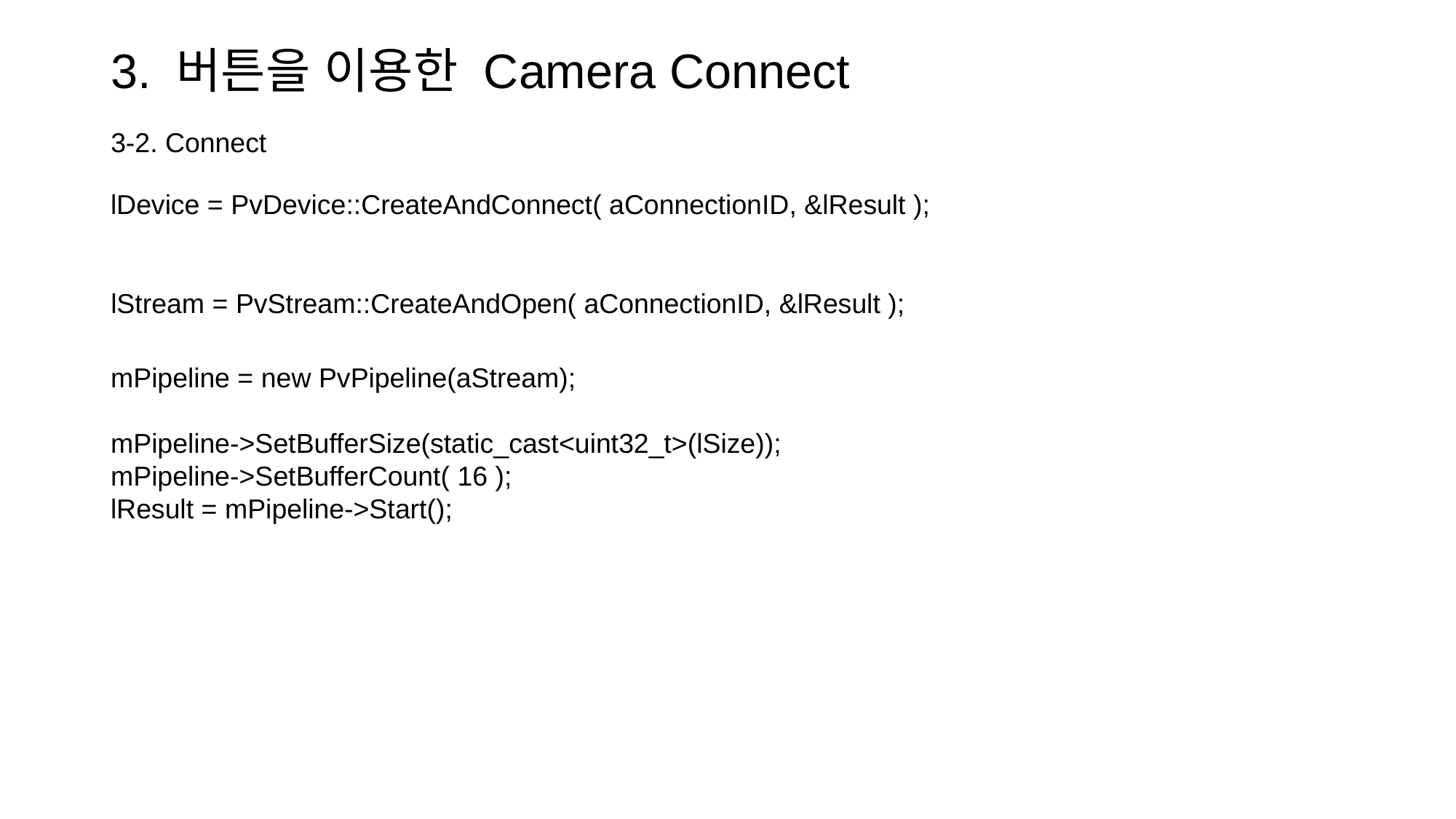

# 3. 버튼을 이용한 Camera Connect
3-2. Connect
lDevice = PvDevice::CreateAndConnect( aConnectionID, &lResult );
lStream = PvStream::CreateAndOpen( aConnectionID, &lResult );
mPipeline = new PvPipeline(aStream);

mPipeline->SetBufferSize(static_cast<uint32_t>(lSize));
mPipeline->SetBufferCount( 16 );
lResult = mPipeline->Start();